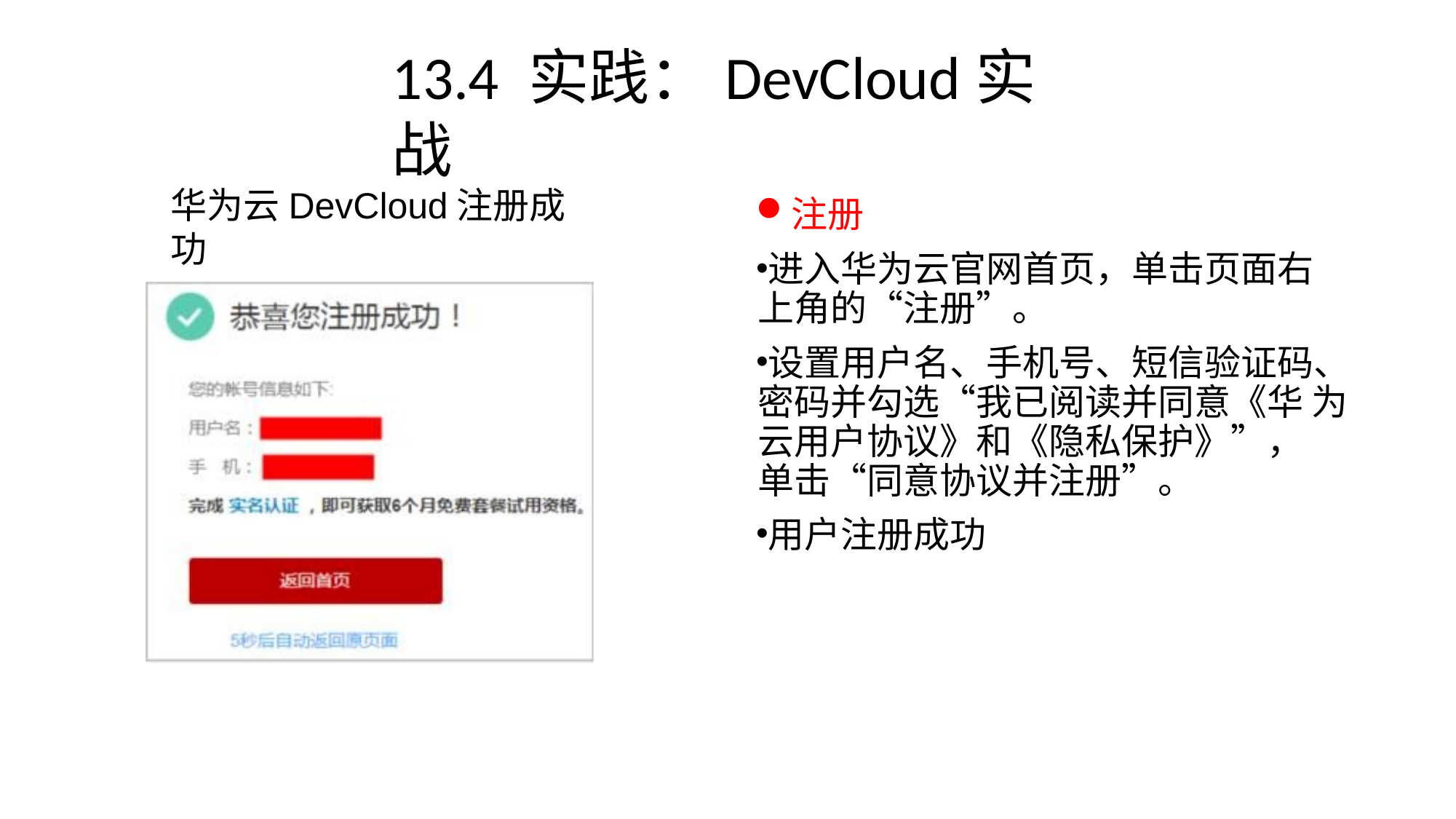

# 13.4	实践：DevCloud实战
注册
进入华为云官网首页，单击页面右 上角的“注册”。
设置用户名、手机号、短信验证码、 密码并勾选“我已阅读并同意《华 为云用户协议》和《隐私保护》”，  单击“同意协议并注册”。
用户注册成功
华为云DevCloud注册成功